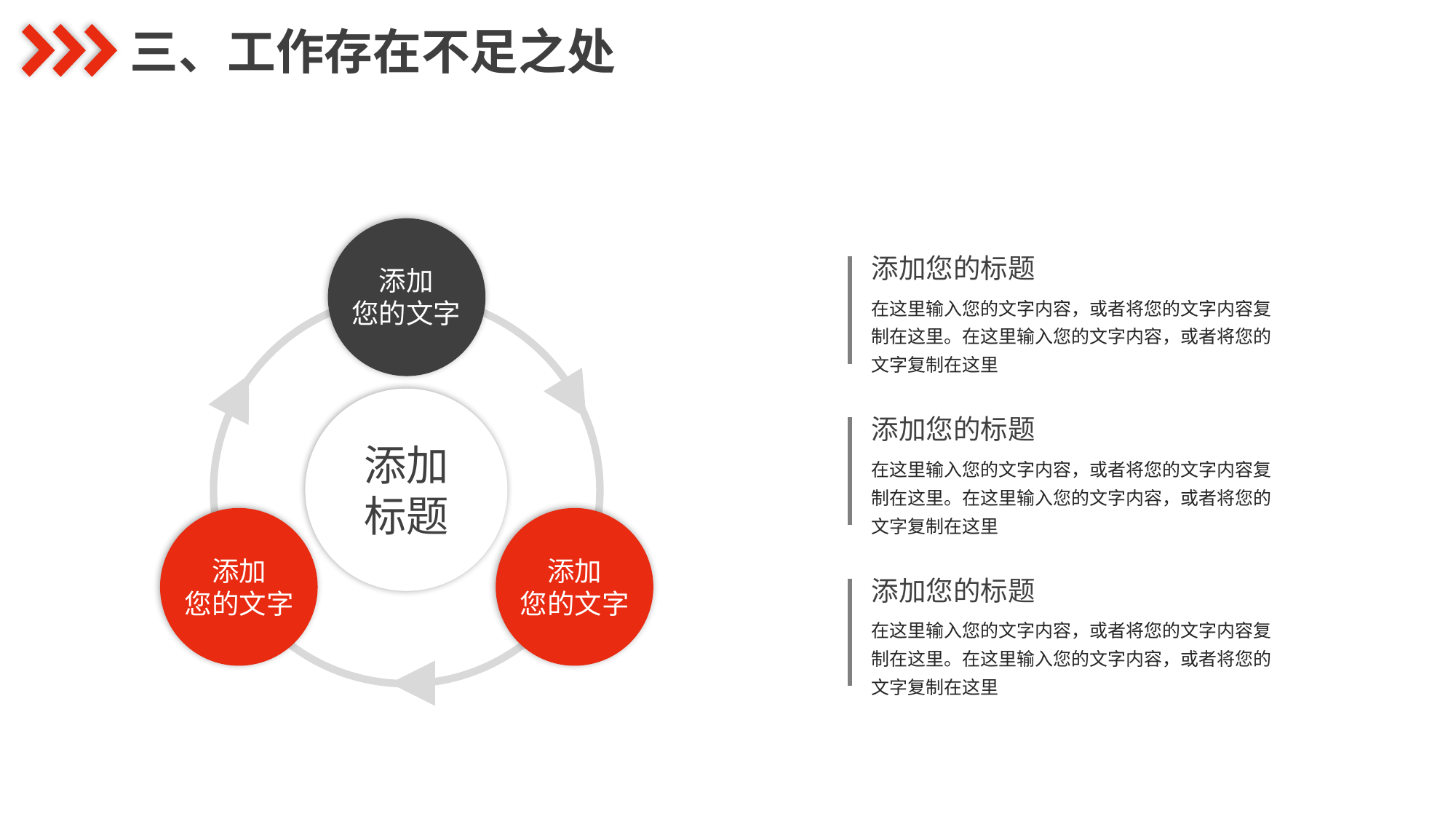

三、工作存在不足之处

添加您的标题
添加
您的文字
在这里输入您的文字内容，或者将您的文字内容复制在这里。在这里输入您的文字内容，或者将您的文字复制在这里

添加您的标题
添加
标题
在这里输入您的文字内容，或者将您的文字内容复制在这里。在这里输入您的文字内容，或者将您的文字复制在这里

添加
您的文字
添加
您的文字
添加您的标题
在这里输入您的文字内容，或者将您的文字内容复制在这里。在这里输入您的文字内容，或者将您的文字复制在这里